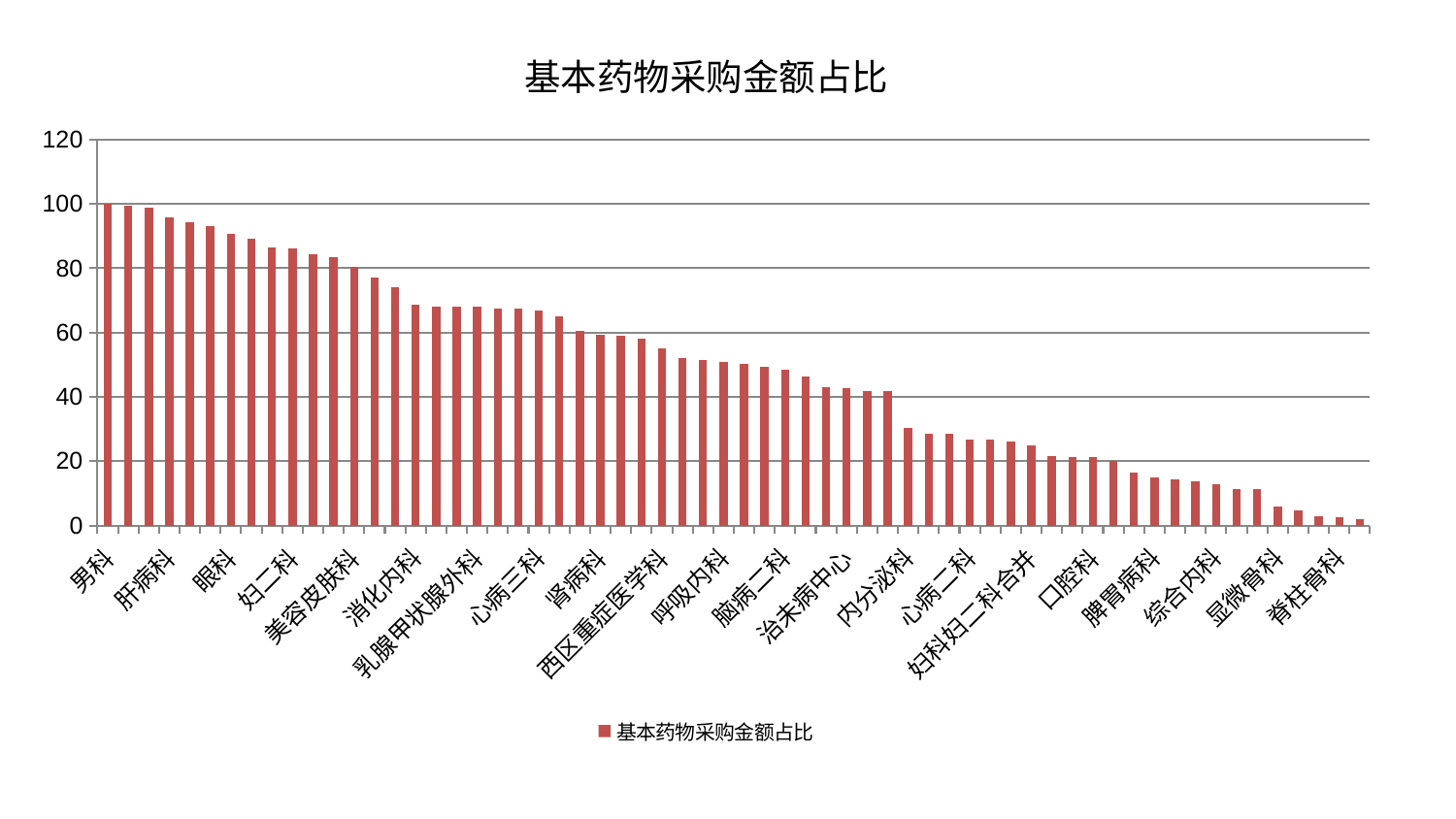

### Chart: 基本药物采购金额占比

| Category | 基本药物采购金额占比 |
|---|---|
| 男科 | 100.0 |
| 耳鼻喉科 | 99.42240355353249 |
| 心病四科 | 98.77609967015094 |
| 肝病科 | 95.7603412074075 |
| 运动损伤骨科 | 94.37597329702656 |
| 产科 | 93.21071347060389 |
| 眼科 | 90.78852179181604 |
| 心血管内科 | 89.18439185925503 |
| 创伤骨科 | 86.39067164377578 |
| 妇二科 | 86.18375329846182 |
| 血液科 | 84.34233074876717 |
| 心病一科 | 83.52570157751568 |
| 美容皮肤科 | 80.30333447015056 |
| 皮肤科 | 77.0844520379703 |
| 脑病三科 | 74.13275736135586 |
| 消化内科 | 68.73382053233296 |
| 肛肠科 | 68.14388518867781 |
| 肝胆外科 | 68.11327130310484 |
| 乳腺甲状腺外科 | 68.1035859108761 |
| 东区重症医学科 | 67.60567883017781 |
| 小儿推拿科 | 67.33725280733545 |
| 心病三科 | 66.78942988129998 |
| 推拿科 | 65.16597428649585 |
| 神经外科 | 60.43605512971429 |
| 肾病科 | 59.37232167702919 |
| 骨科 | 59.124416524874164 |
| 儿科 | 58.20183745823048 |
| 西区重症医学科 | 55.158217115483566 |
| 肾脏内科 | 52.08521173898083 |
| 关节骨科 | 51.45511892461685 |
| 呼吸内科 | 50.747641972132726 |
| 康复科 | 50.20939285239061 |
| 周围血管科 | 49.479519919787286 |
| 脑病二科 | 48.39597331677484 |
| 普通外科 | 46.30346371222676 |
| 中医经典科 | 43.096078877860556 |
| 治未病中心 | 42.77462963140447 |
| 妇科 | 41.77089102096367 |
| 泌尿外科 | 41.72392538478539 |
| 内分泌科 | 30.34080762048896 |
| 重症医学科 | 28.658032516792453 |
| 医院 | 28.46774015078354 |
| 心病二科 | 26.616851513772314 |
| 风湿病科 | 26.592493660544495 |
| 微创骨科 | 26.124326575346426 |
| 妇科妇二科合并 | 24.85090382123264 |
| 神经内科 | 21.68531360612016 |
| 身心医学科 | 21.23236497453247 |
| 口腔科 | 21.14759426254911 |
| 老年医学科 | 19.976211528877833 |
| 肿瘤内科 | 16.35155390273583 |
| 脾胃病科 | 14.97278968376091 |
| 胸外科 | 14.331774564320751 |
| 脾胃科消化科合并 | 13.836675705867886 |
| 综合内科 | 12.728780865050016 |
| 脑病一科 | 11.419203049239568 |
| 小儿骨科 | 11.296687436482689 |
| 显微骨科 | 5.7748976240109355 |
| 东区肾病科 | 4.5516421427192855 |
| 针灸科 | 2.8592212053256674 |
| 脊柱骨科 | 2.4339383553722955 |
| 中医外治中心 | 1.9660884911949121 |
33